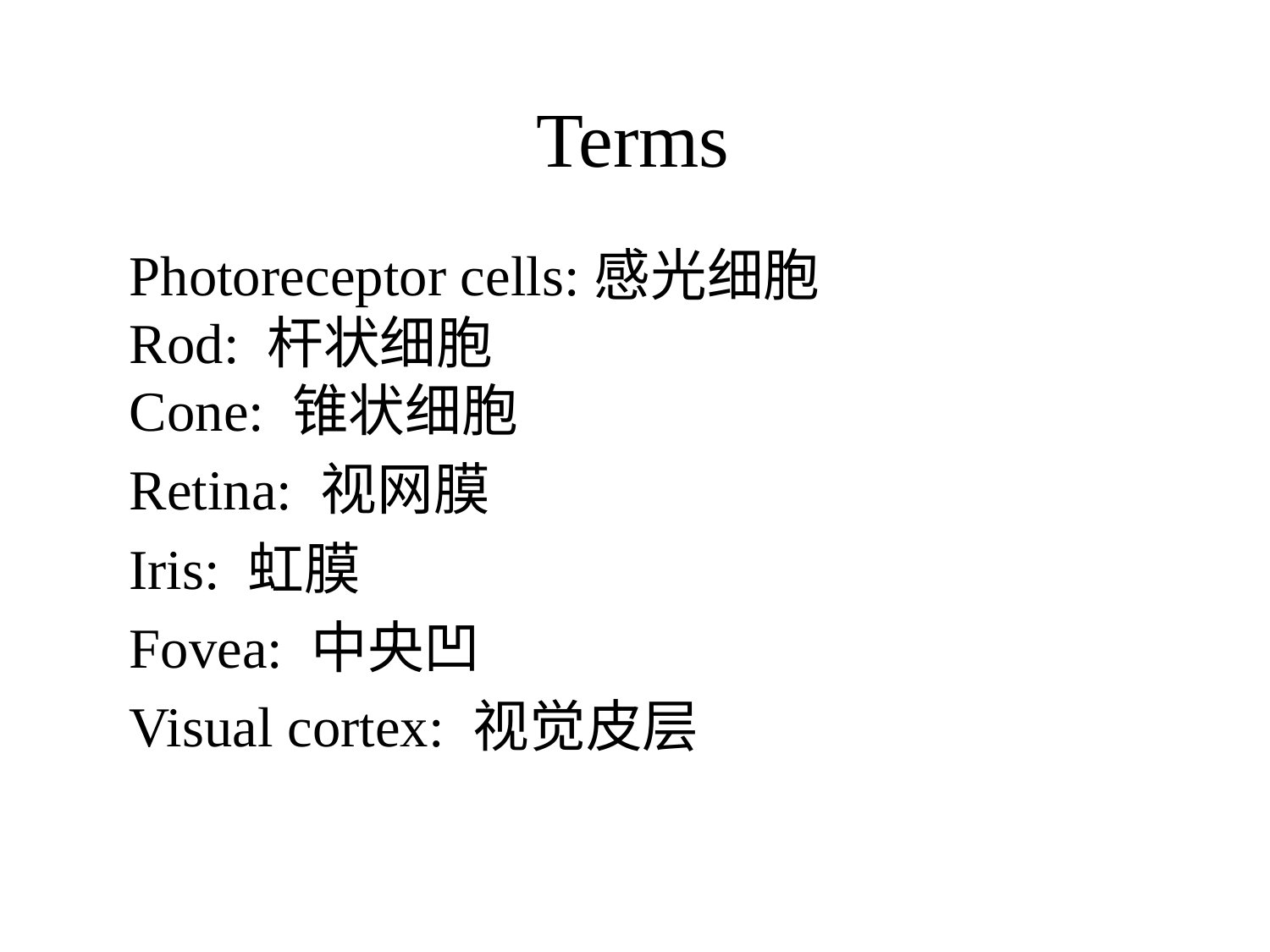

# Terms
Photoreceptor cells:感光细胞
Rod: 杆状细胞
Cone: 锥状细胞
Retina: 视网膜
Iris: 虹膜
Fovea: 中央凹
Visual cortex: 视觉皮层